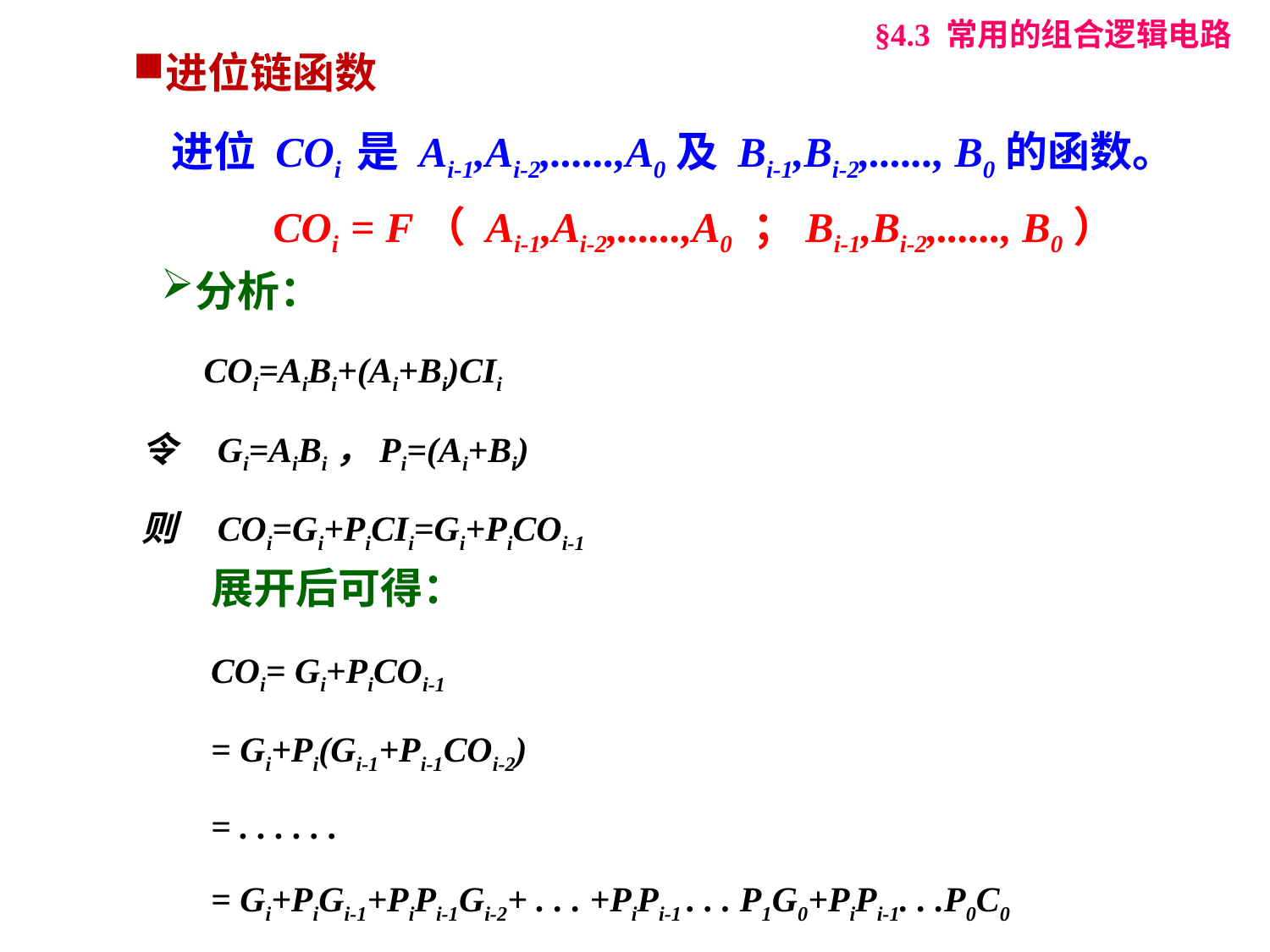

§4.3 常用的组合逻辑电路
进位链函数
进位 COi 是 Ai-1,Ai-2,......,A0及 Bi-1,Bi-2,......, B0的函数。
COi  = F（ Ai-1,Ai-2,......,A0 ；Bi-1,Bi-2,......, B0）
分析：
       COi=AiBi+(Ai+Bi)CIi
令    Gi=AiBi，Pi=(Ai+Bi)
则    COi=Gi+PiCIi=Gi+PiCOi-1
展开后可得：
COi= Gi+PiCOi-1
= Gi+Pi(Gi-1+Pi-1COi-2)
= . . . . . .
= Gi+PiGi-1+PiPi-1Gi-2+ . . . +PiPi-1 . . . P1G0+PiPi-1. . .P0C0